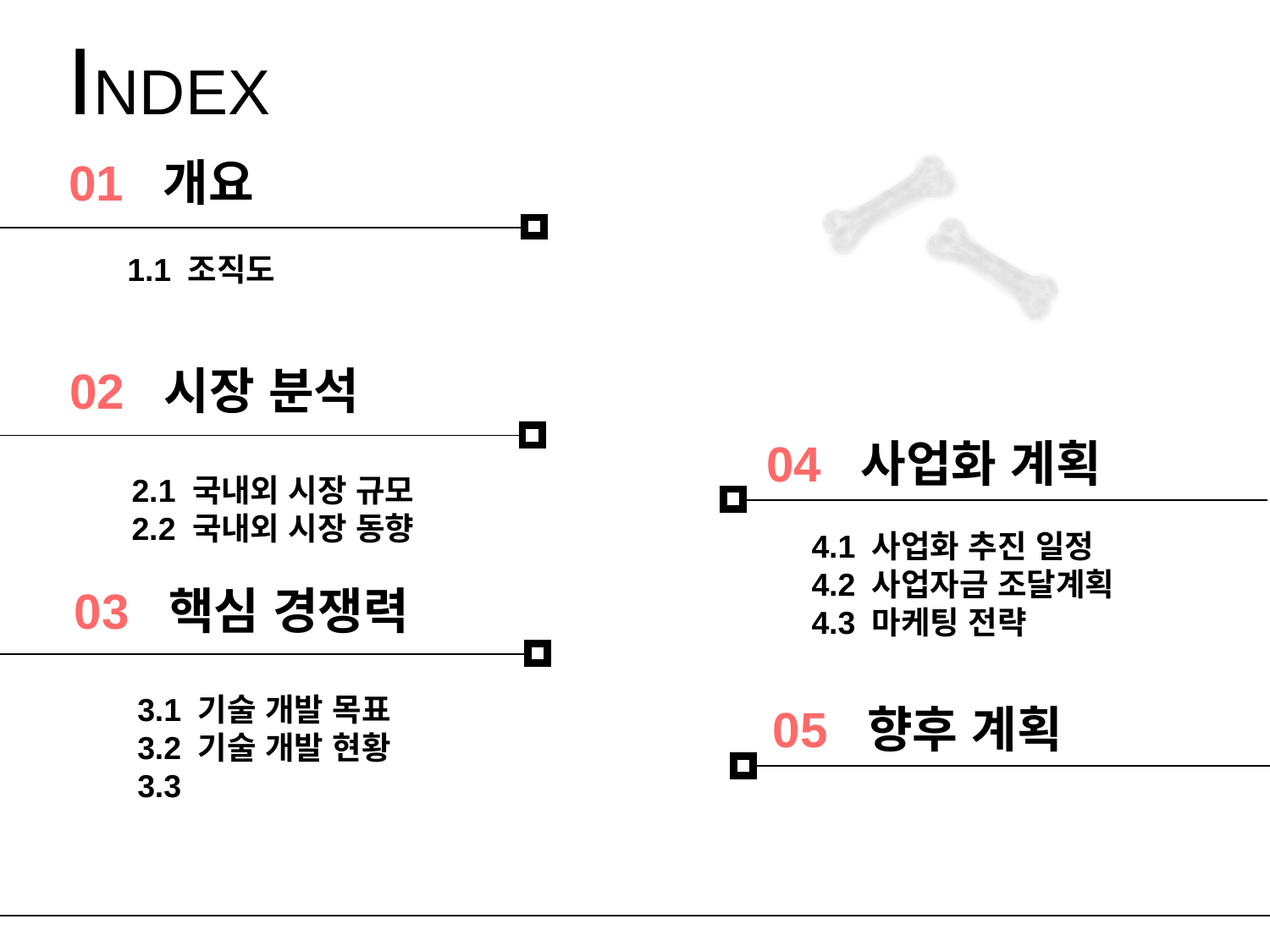

INDEX
01  개요

1.1 조직도
02  시장 분석

04  사업화 계획
2.1 국내외 시장 규모
2.2 국내외 시장 동향

4.1 사업화 추진 일정
4.2 사업자금 조달계획
4.3 마케팅 전략
03  핵심 경쟁력

3.1 기술 개발 목표
3.2 기술 개발 현황
3.3
05  향후 계획